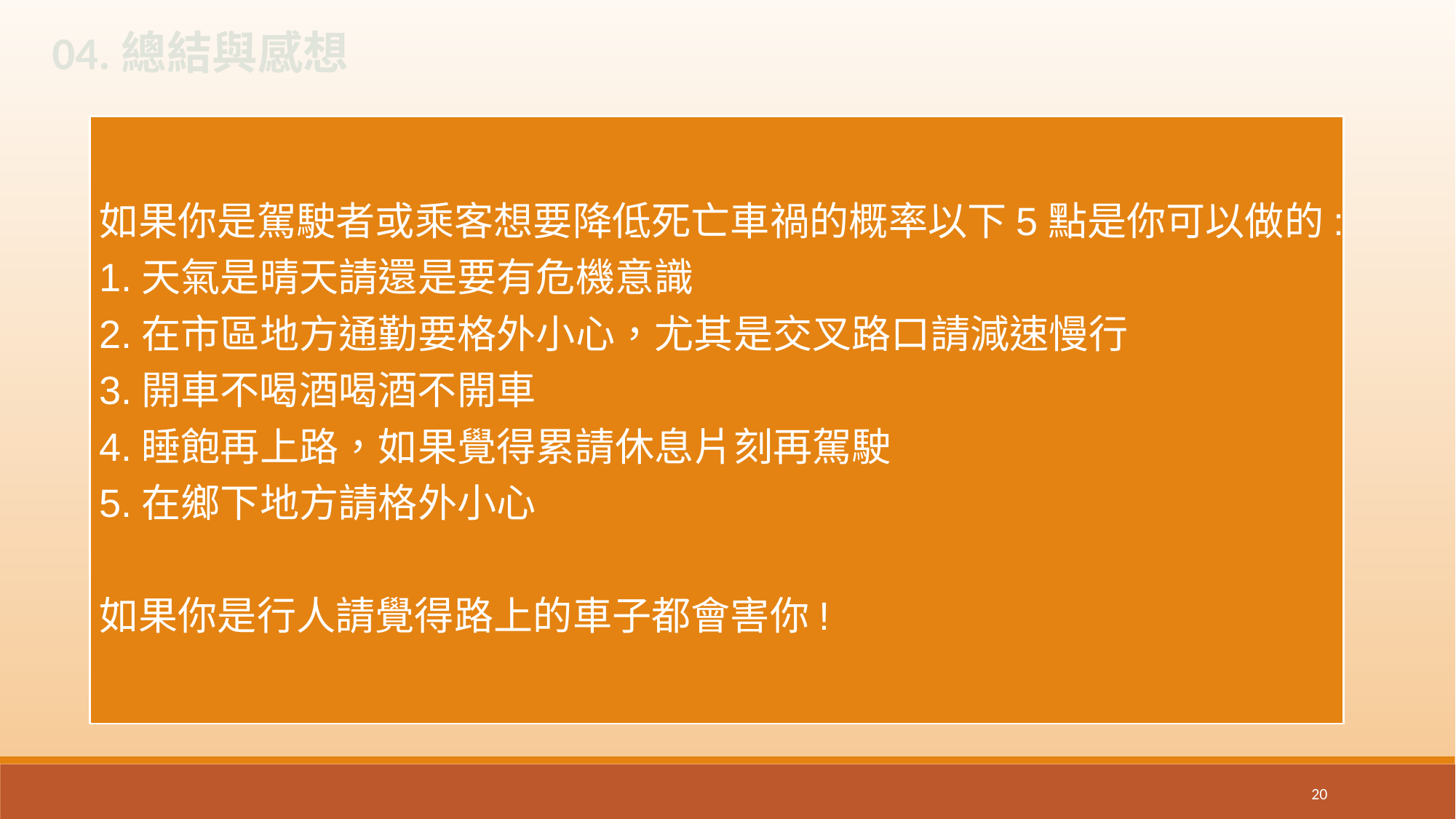

04.總結與感想

如果你是駕駛者或乘客想要降低死亡車禍的概率以下5點是你可以做的:
1.天氣是晴天請還是要有危機意識
2.在市區地方通勤要格外小心，尤其是交叉路口請減速慢行
3.開車不喝酒喝酒不開車
4.睡飽再上路，如果覺得累請休息片刻再駕駛
5.在鄉下地方請格外小心

如果你是行人請覺得路上的車子都會害你!
20